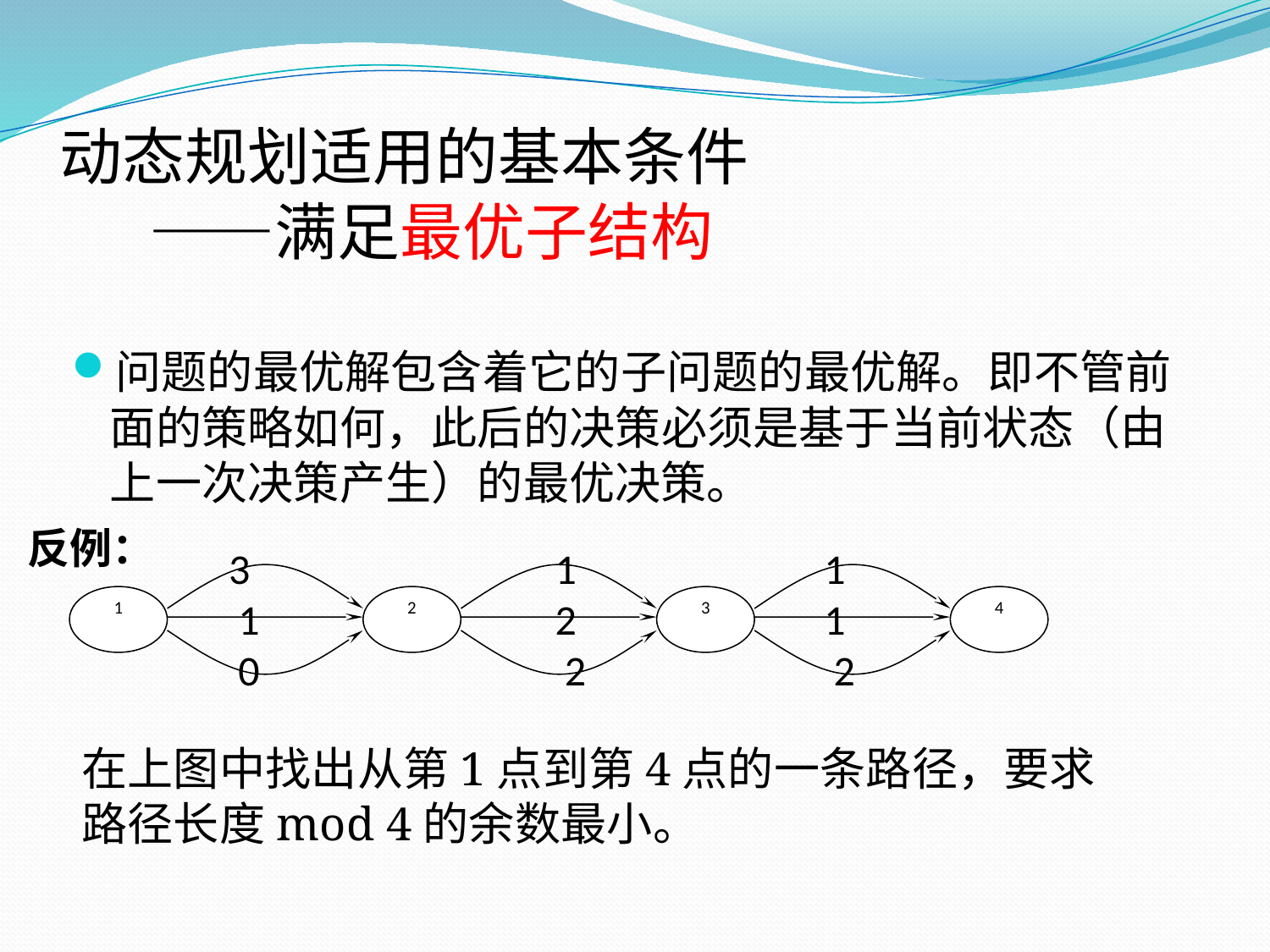

# 动态规划适用的基本条件 ——满足最优子结构
问题的最优解包含着它的子问题的最优解。即不管前面的策略如何，此后的决策必须是基于当前状态（由上一次决策产生）的最优决策。
反例：
     3                                1                          1
      1                               2                          1
      0                                2                          2

1
2
3
4

在上图中找出从第1点到第4点的一条路径，要求路径长度mod 4的余数最小。